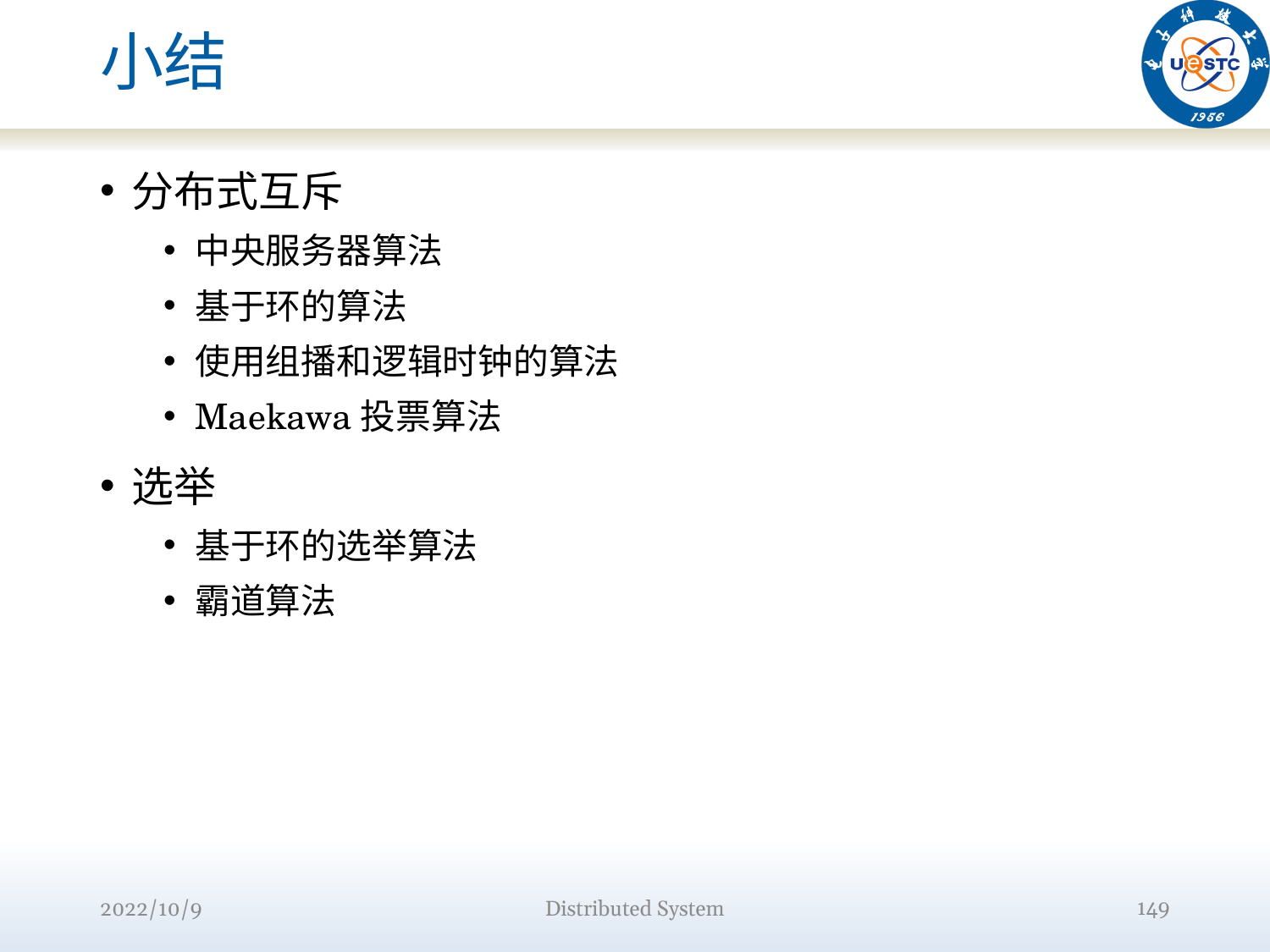

# 小结
分布式互斥
中央服务器算法
基于环的算法
使用组播和逻辑时钟的算法
Maekawa投票算法
选举
基于环的选举算法
霸道算法
2022/10/9
Distributed System
149